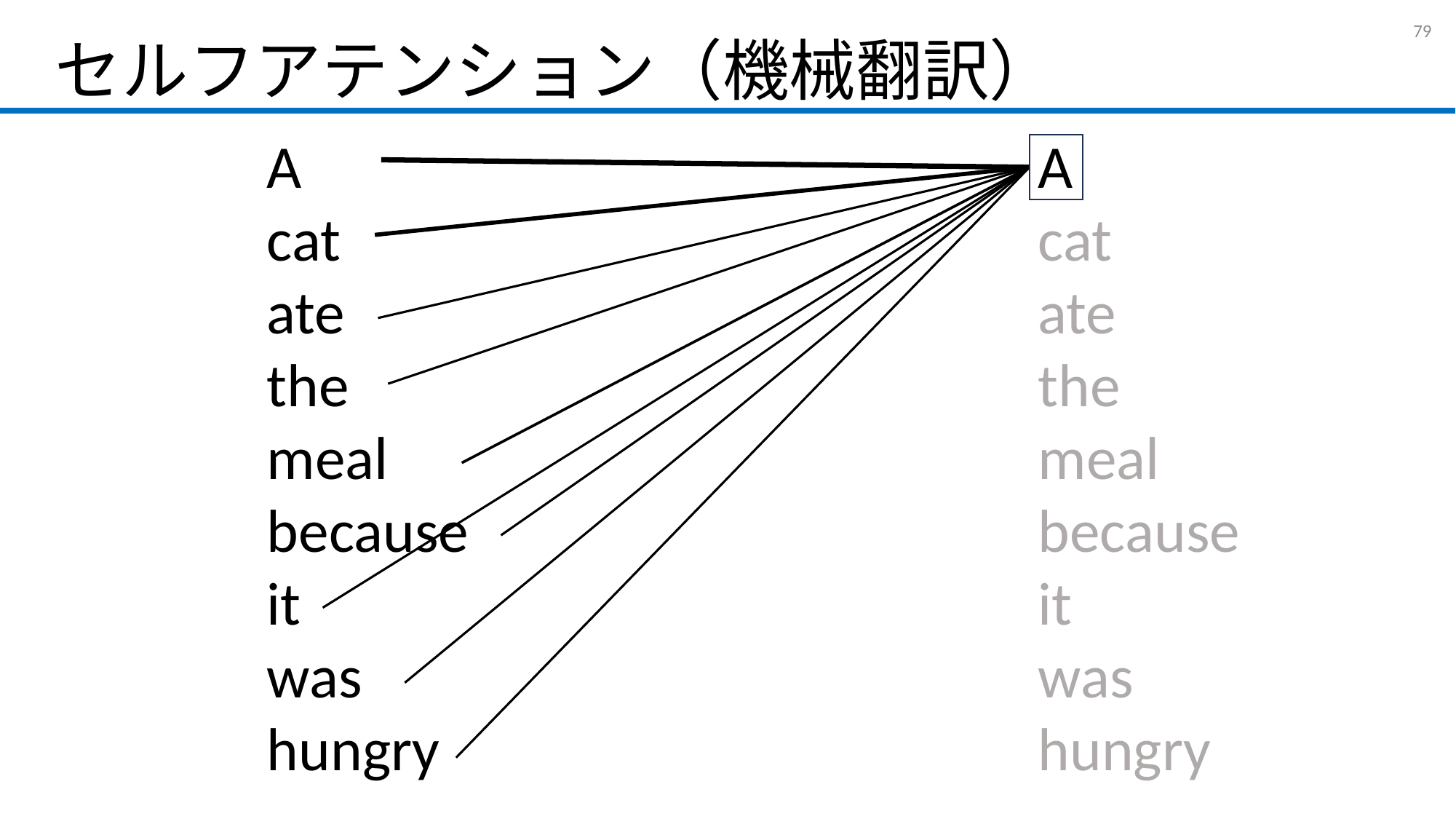

# セルフアテンション（機械翻訳）
79
A
cat
ate
the
meal
because
it
was
hungry
A
cat
ate
the
meal
because
it
was
hungry